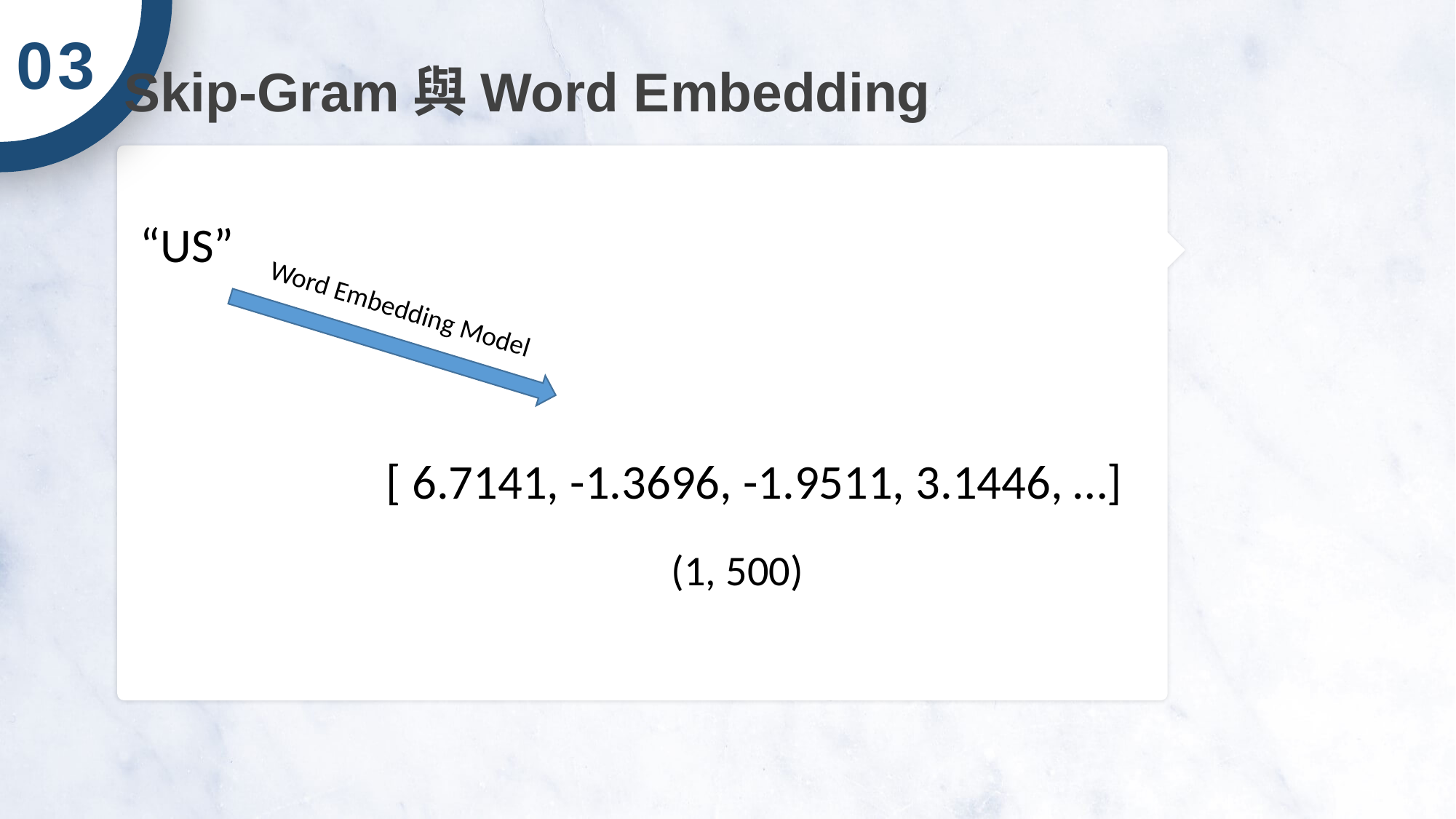

03
Skip-Gram與Word Embedding

“US”
Word Embedding Model

[ 6.7141, -1.3696, -1.9511, 3.1446, …]
(1, 500)